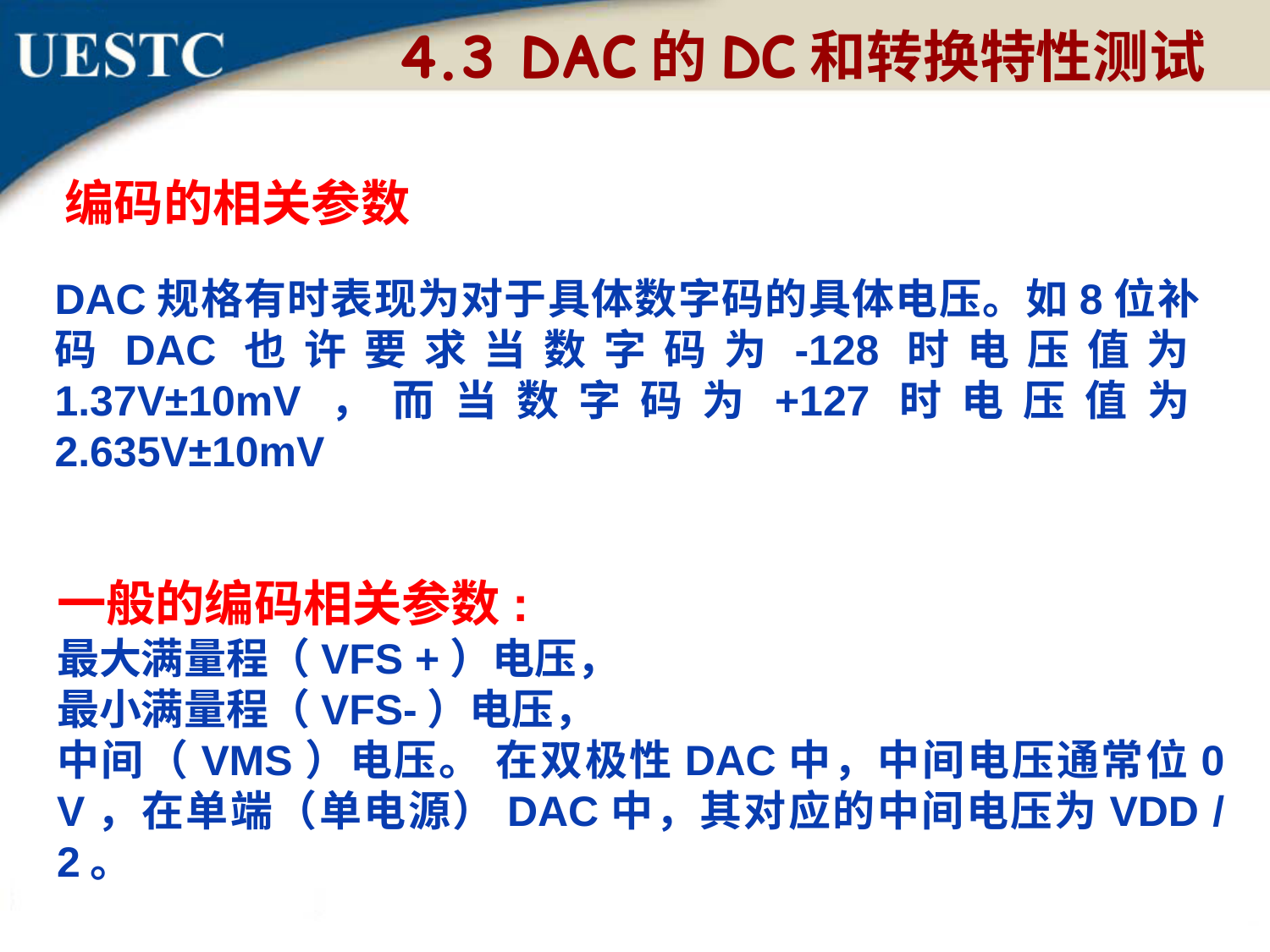

4.3 DAC的DC和转换特性测试
编码的相关参数
DAC规格有时表现为对于具体数字码的具体电压。如8位补码DAC也许要求当数字码为-128时电压值为1.37V±10mV，而当数字码为+127时电压值为2.635V±10mV
一般的编码相关参数:
最大满量程（VFS +）电压，
最小满量程（VFS-）电压，
中间（VMS）电压。 在双极性DAC中，中间电压通常位0 V，在单端（单电源）DAC中，其对应的中间电压为VDD / 2。